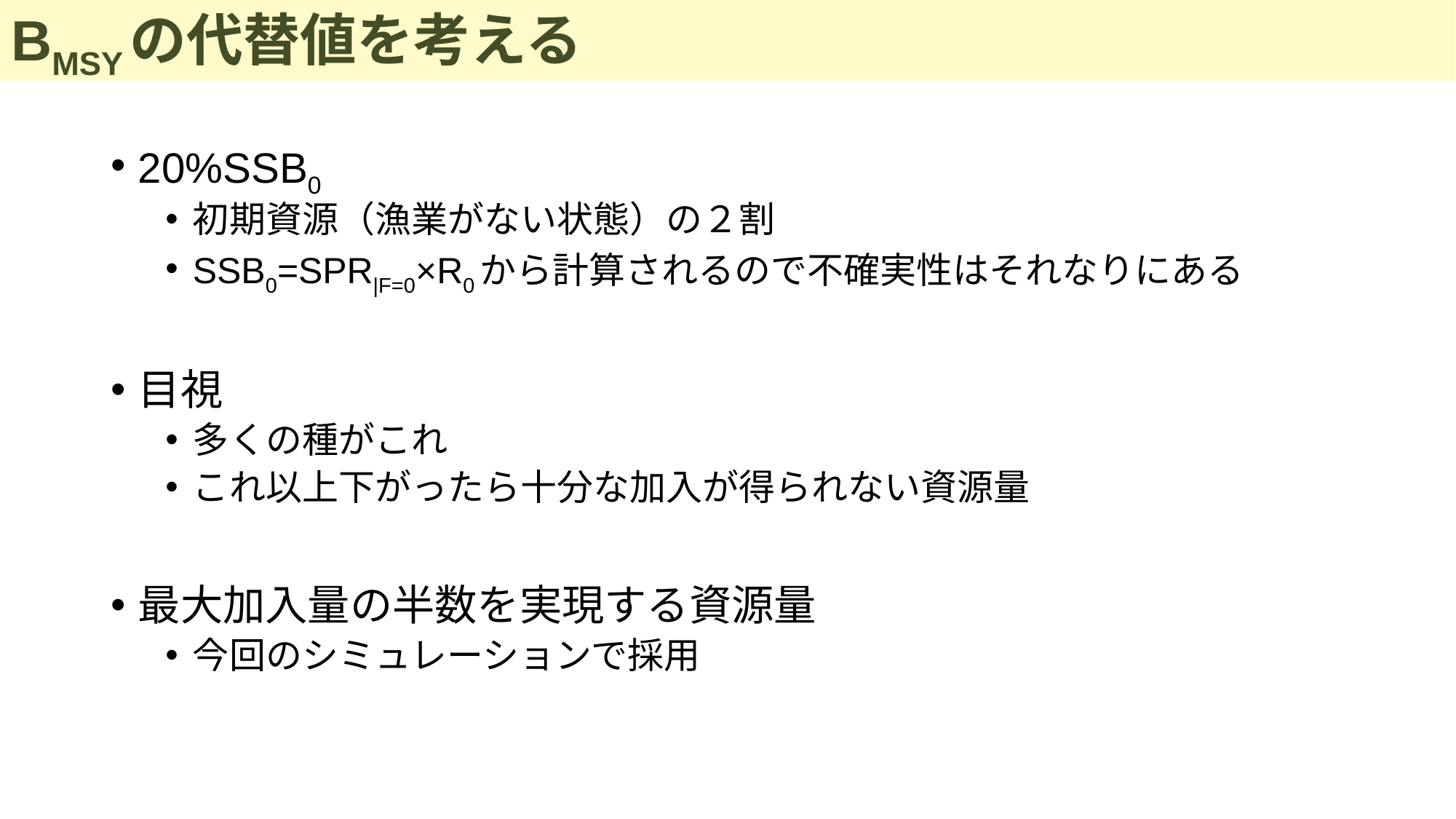

# BMSYの代替値を考える
20%SSB0
初期資源（漁業がない状態）の２割
SSB0=SPR|F=0×R0から計算されるので不確実性はそれなりにある

目視
多くの種がこれ
これ以上下がったら十分な加入が得られない資源量

最大加入量の半数を実現する資源量
今回のシミュレーションで採用